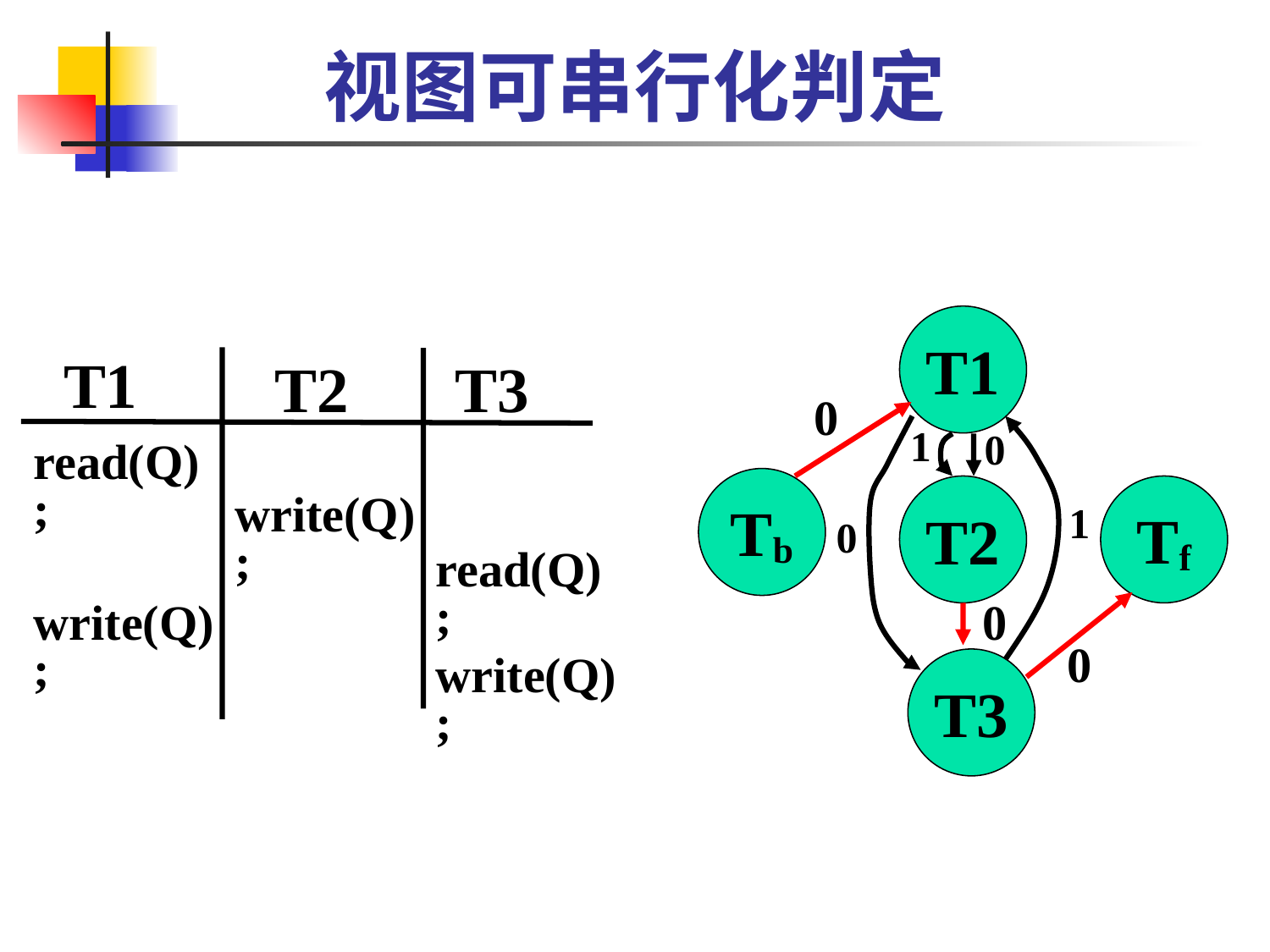

# 视图可串行化判定
T1
T1
T2
T3

0

0

1

1

0

read(Q);
Tb
T2
Tf
write(Q);
read(Q);

0
write(Q);
0

write(Q);
T3